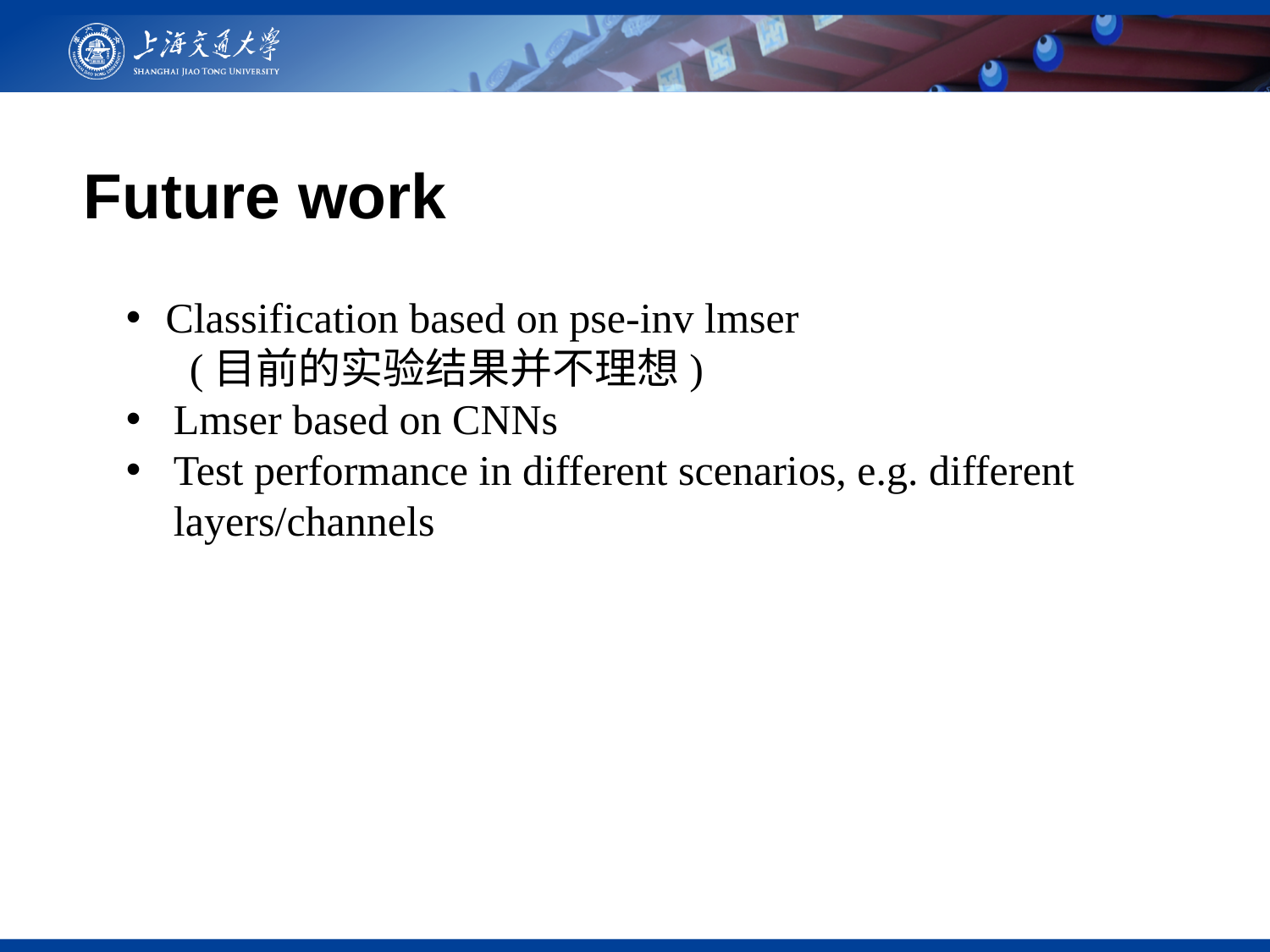

Future work
Classification based on pse-inv lmser
(目前的实验结果并不理想)
Lmser based on CNNs
Test performance in different scenarios, e.g. different layers/channels